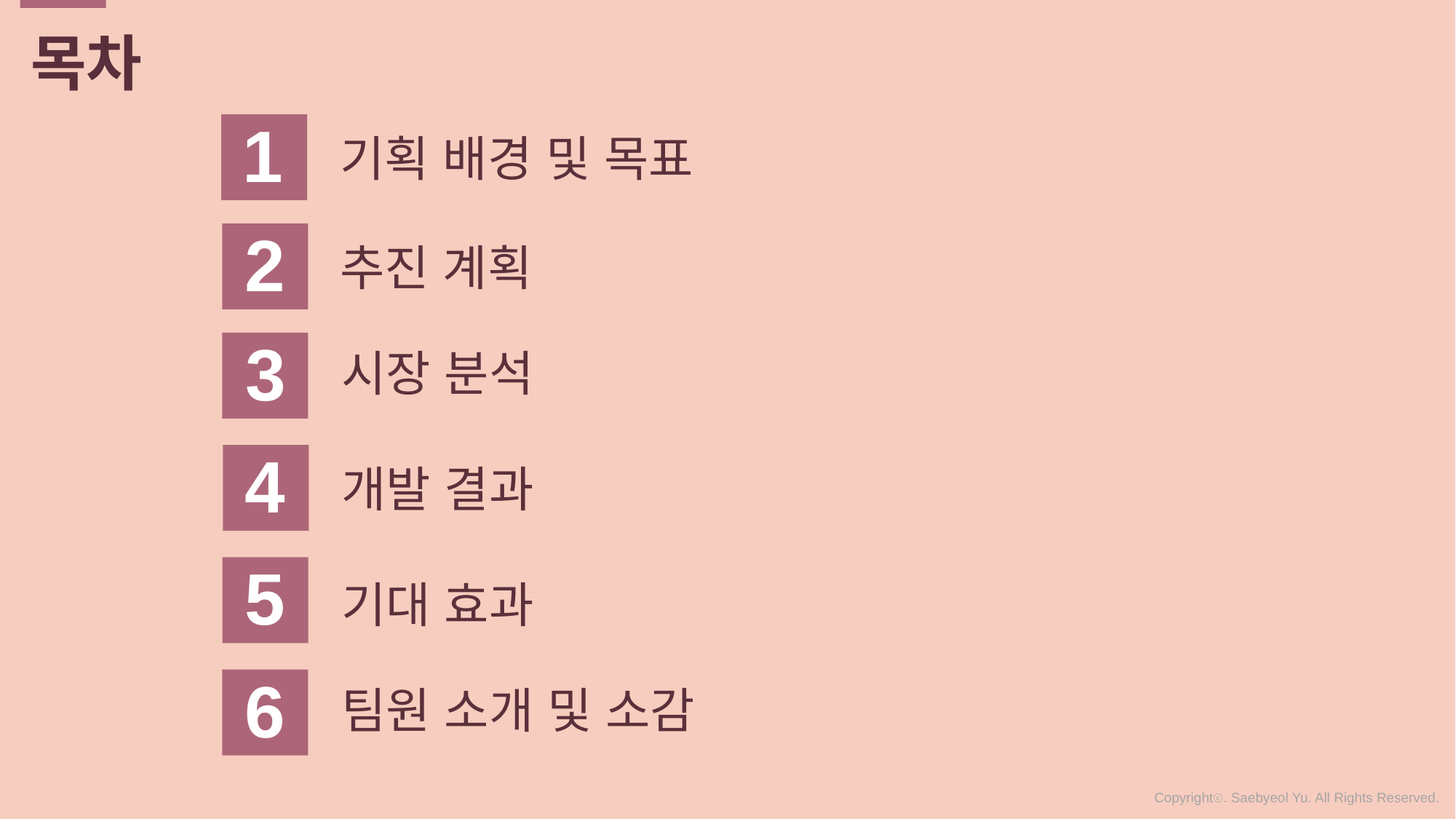

목차
1

기획 배경 및 목표
2

추진 계획
3

시장 분석
4

개발 결과
5

기대 효과
6

팀원 소개 및 소감